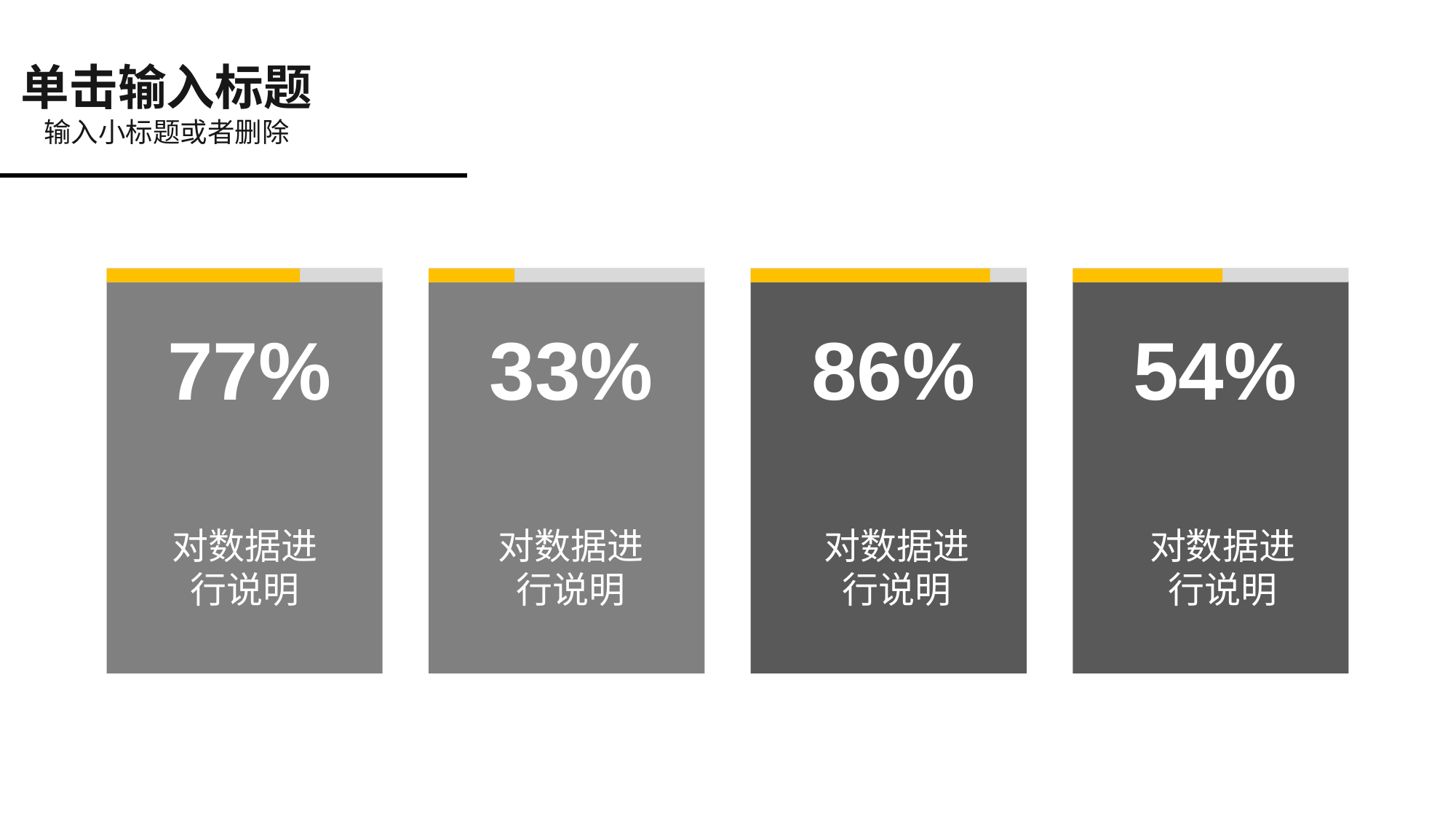

单击输入标题
输入小标题或者删除

77%
33%
86%
54%
对数据进行说明
对数据进行说明
对数据进行说明
对数据进行说明